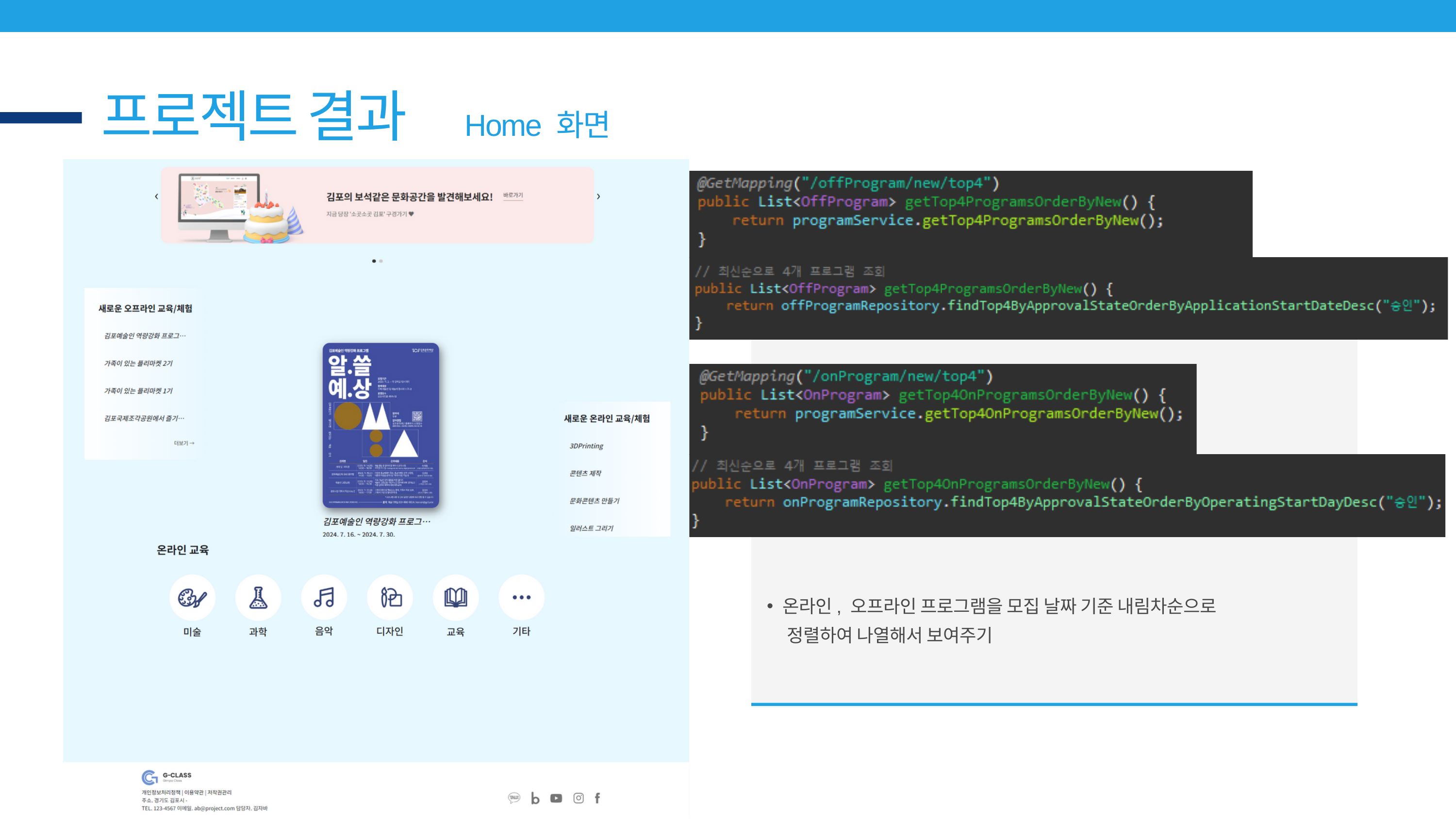

프로젝트 결과
Home 화면

온라인, 오프라인 프로그램을 모집 날짜 기준 내림차순으로
        정렬하여 나열해서 보여주기